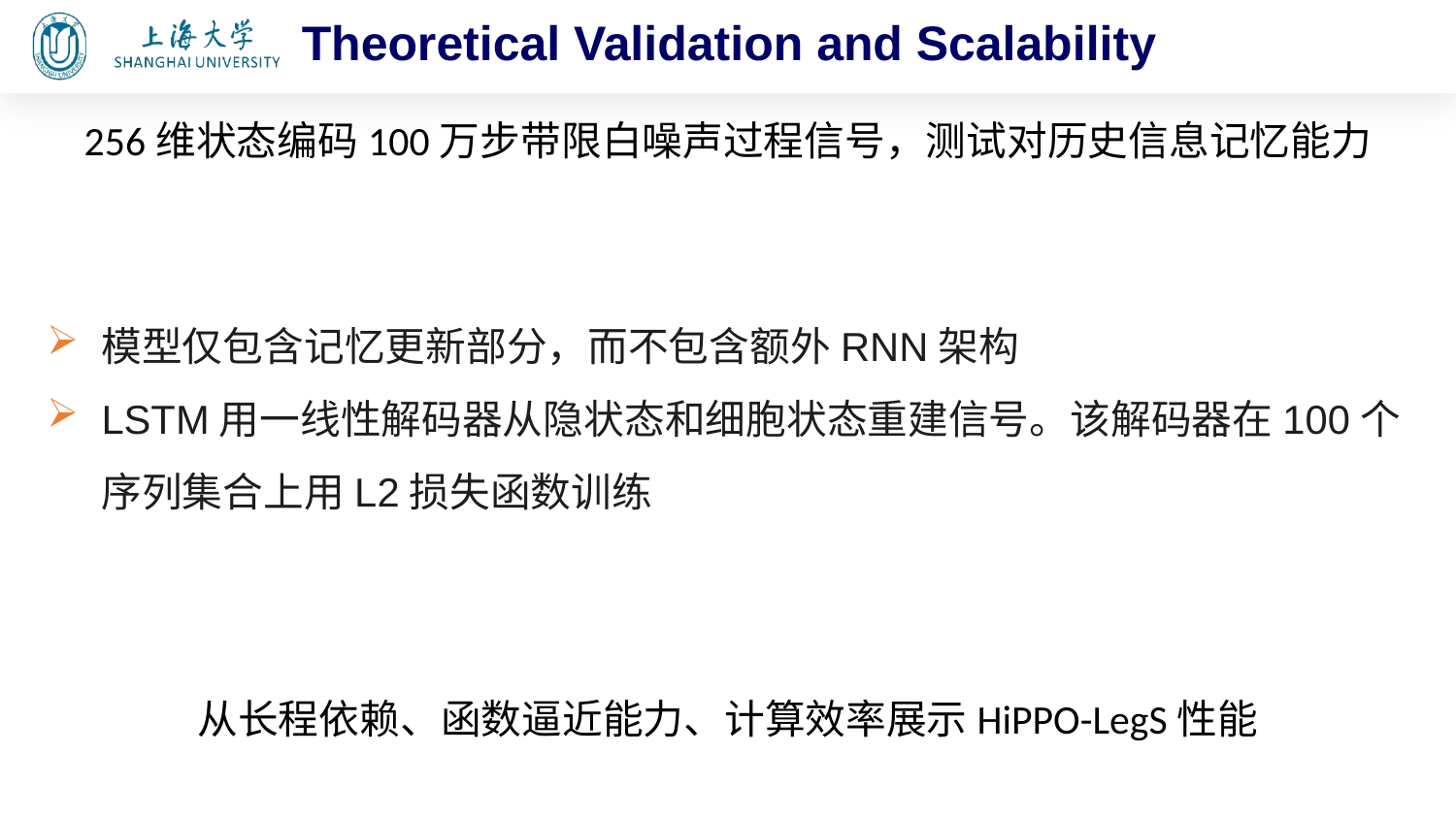

Theoretical Validation and Scalability
256维状态编码100万步带限白噪声过程信号，测试对历史信息记忆能力
模型仅包含记忆更新部分，而不包含额外RNN架构
LSTM用一线性解码器从隐状态和细胞状态重建信号。该解码器在100个序列集合上用L2损失函数训练
从长程依赖、函数逼近能力、计算效率展示HiPPO-LegS性能